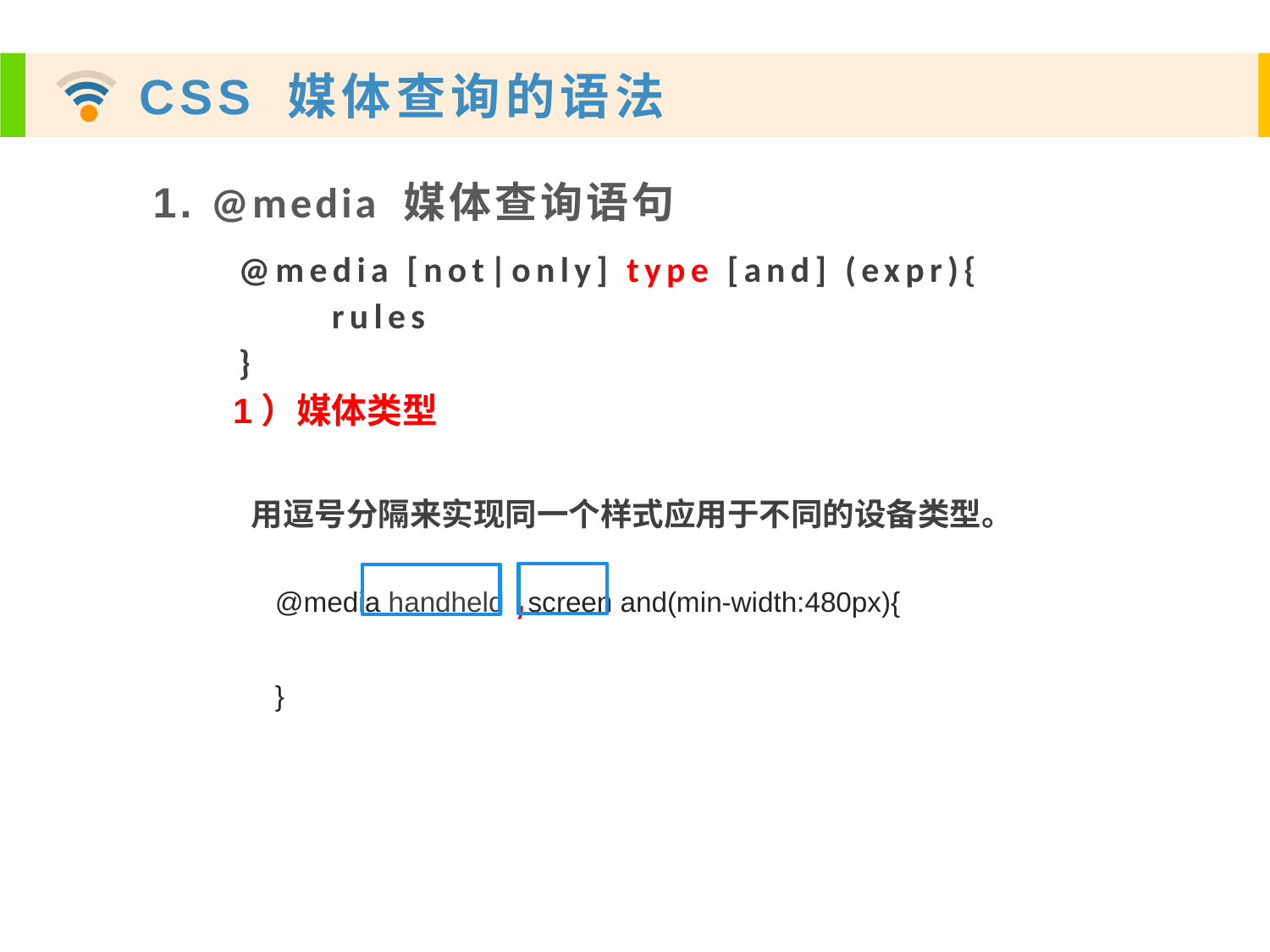

1. @media 媒体查询语句
@media [not|only] type [and] (expr){
       rules
}
1）媒体类型
用逗号分隔来实现同一个样式应用于不同的设备类型。
@media handheld ,screen and(min-width:480px){

}